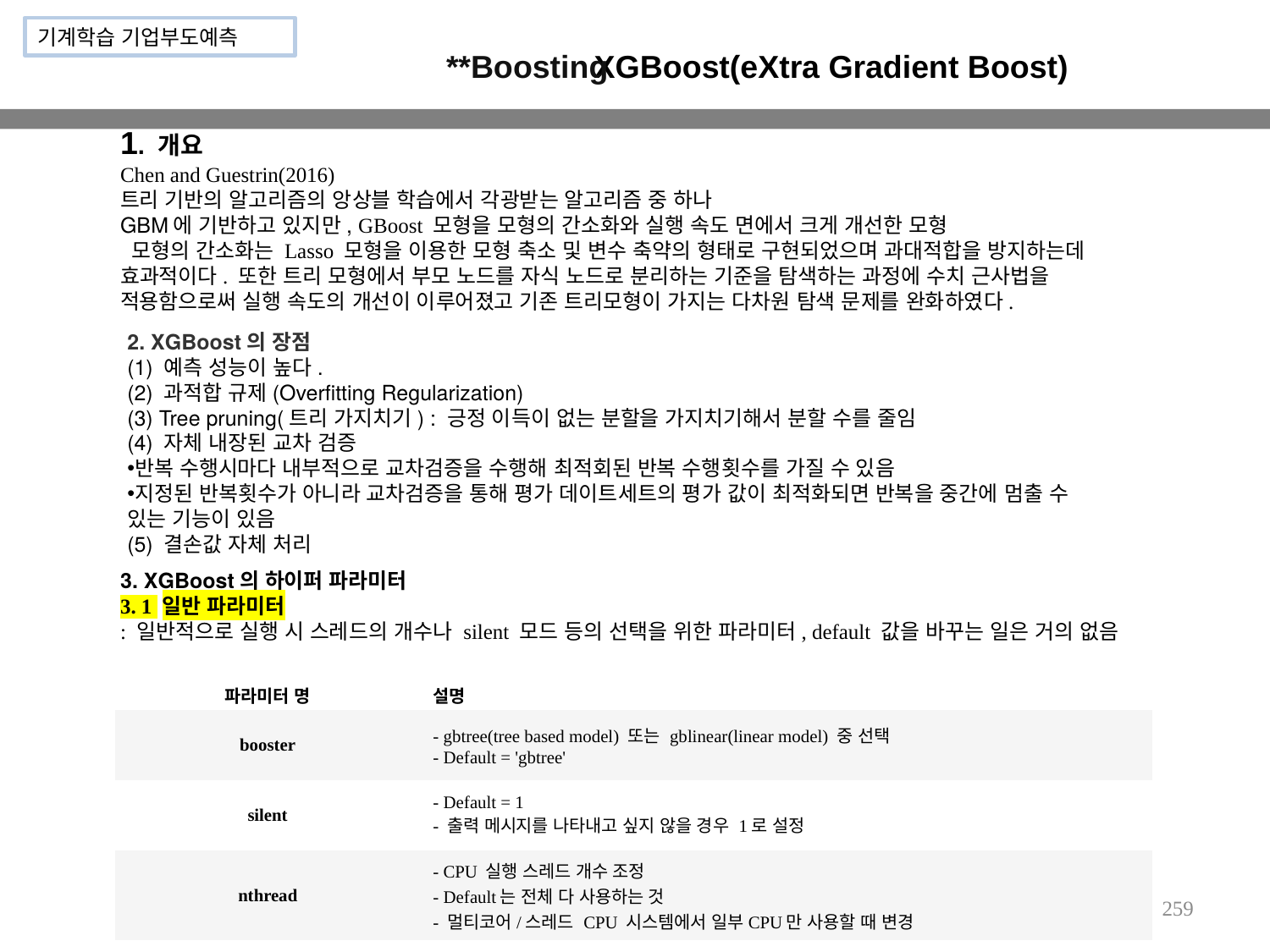

기계학습 기업부도예측

**Boosting
XGBoost(eXtra Gradient Boost)

1. 개요
Chen and Guestrin(2016)
트리 기반의 알고리즘의 앙상블 학습에서 각광받는 알고리즘 중 하나
GBM에 기반하고 있지만, GBoost 모형을 모형의 간소화와 실행 속도 면에서 크게 개선한 모형
 모형의 간소화는 Lasso 모형을 이용한 모형 축소 및 변수 축약의 형태로 구현되었으며 과대적합을 방지하는데 효과적이다. 또한 트리 모형에서 부모 노드를 자식 노드로 분리하는 기준을 탐색하는 과정에 수치 근사법을 적용함으로써 실행 속도의 개선이 이루어졌고 기존 트리모형이 가지는 다차원 탐색 문제를 완화하였다.
2. XGBoost의 장점
(1) 예측 성능이 높다.
(2) 과적합 규제(Overfitting Regularization)
(3) Tree pruning(트리 가지치기) : 긍정 이득이 없는 분할을 가지치기해서 분할 수를 줄임
(4) 자체 내장된 교차 검증
반복 수행시마다 내부적으로 교차검증을 수행해 최적회된 반복 수행횟수를 가질 수 있음
지정된 반복횟수가 아니라 교차검증을 통해 평가 데이트세트의 평가 값이 최적화되면 반복을 중간에 멈출 수 있는 기능이 있음
(5) 결손값 자체 처리
3. XGBoost의 하이퍼 파라미터
3. 1 일반 파라미터
: 일반적으로 실행 시 스레드의 개수나 silent 모드 등의 선택을 위한 파라미터, default 값을 바꾸는 일은 거의 없음

| 파라미터 명 | 설명 |
| --- | --- |
| booster | - gbtree(tree based model) 또는 gblinear(linear model) 중 선택 - Default = 'gbtree' |
| silent | - Default = 1 - 출력 메시지를 나타내고 싶지 않을 경우 1로 설정 |
| nthread | - CPU 실행 스레드 개수 조정 - Default는 전체 다 사용하는 것 - 멀티코어/스레드 CPU 시스템에서 일부CPU만 사용할 때 변경 |
UBION PBL- FBA
259